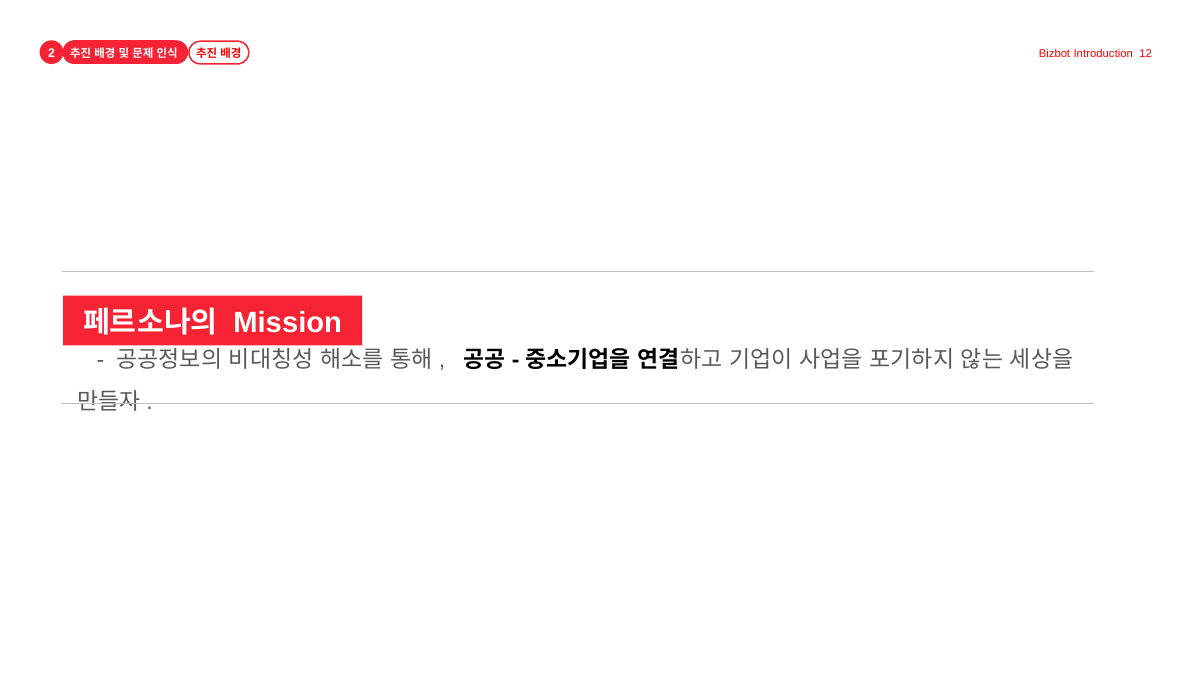

2
추진 배경 및 문제 인식
추진 배경
Bizbot Introduction  12

페르소나의 Mission
   - 공공정보의 비대칭성 해소를 통해,  공공-중소기업을 연결하고 기업이 사업을 포기하지 않는 세상을 만들자.